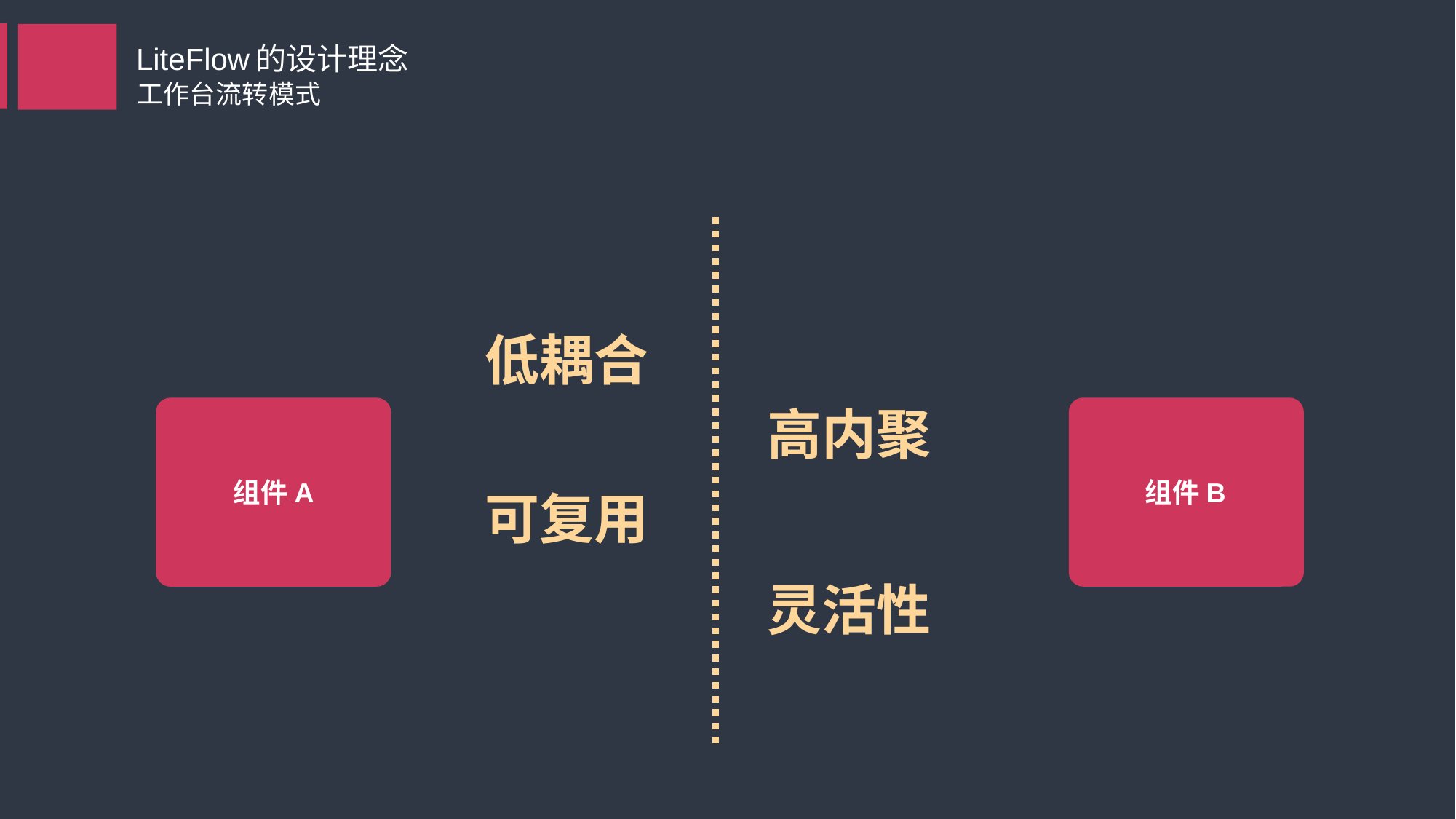

LiteFlow的设计理念
工作台流转模式
低耦合
高内聚

组件B
组件A
可复用
灵活性